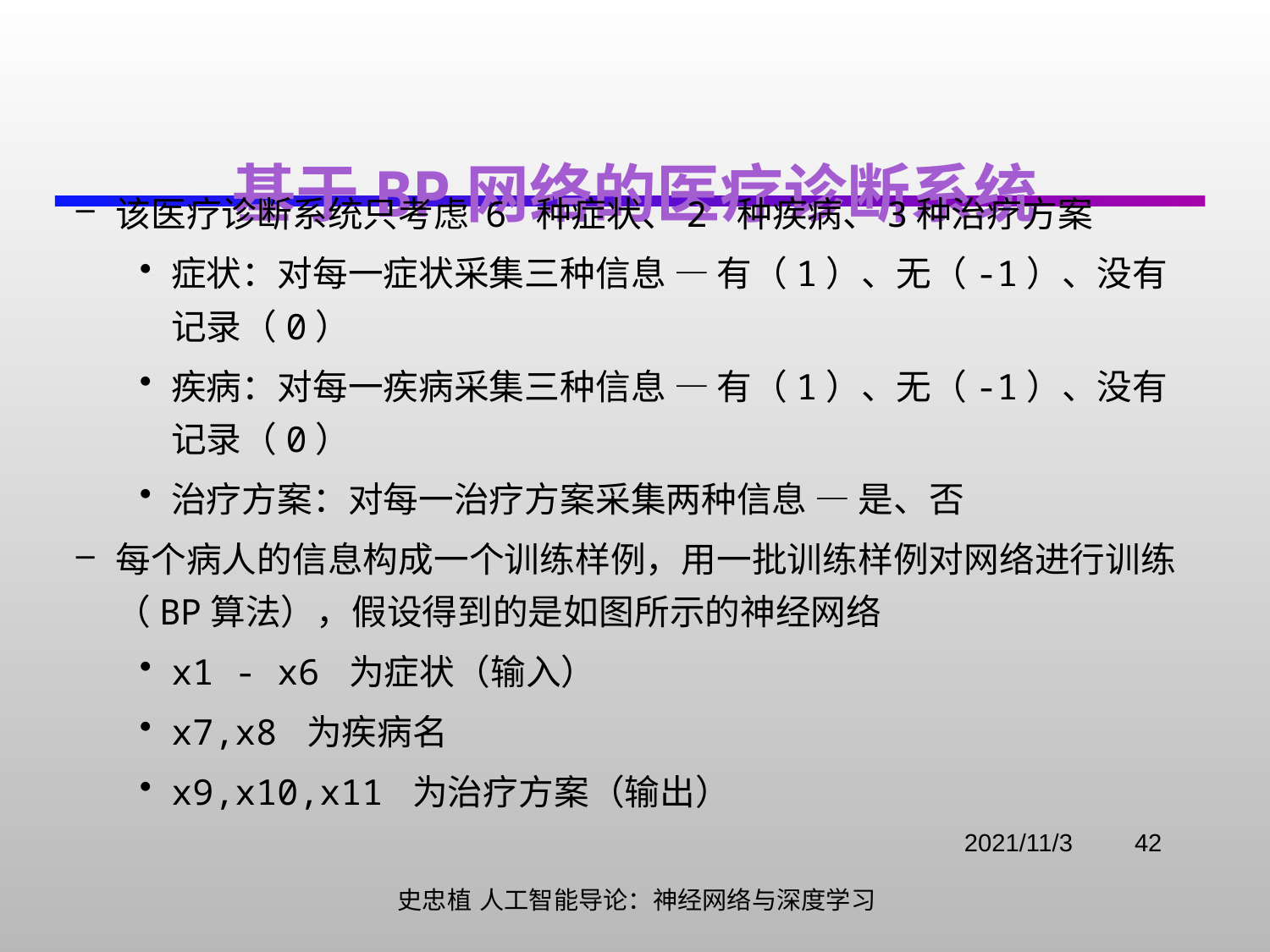

# 基于BP网络的医疗诊断系统
该医疗诊断系统只考虑 6 种症状、2 种疾病、3种治疗方案
症状：对每一症状采集三种信息 — 有（1）、无（-1）、没有记录（0）
疾病：对每一疾病采集三种信息 — 有（1）、无（-1）、没有记录（0）
治疗方案：对每一治疗方案采集两种信息 — 是、否
每个病人的信息构成一个训练样例，用一批训练样例对网络进行训练（BP算法），假设得到的是如图所示的神经网络
x1 - x6 为症状（输入）
x7,x8 为疾病名
x9,x10,x11 为治疗方案（输出）
2021/11/3
42
史忠植 人工智能导论：神经网络与深度学习